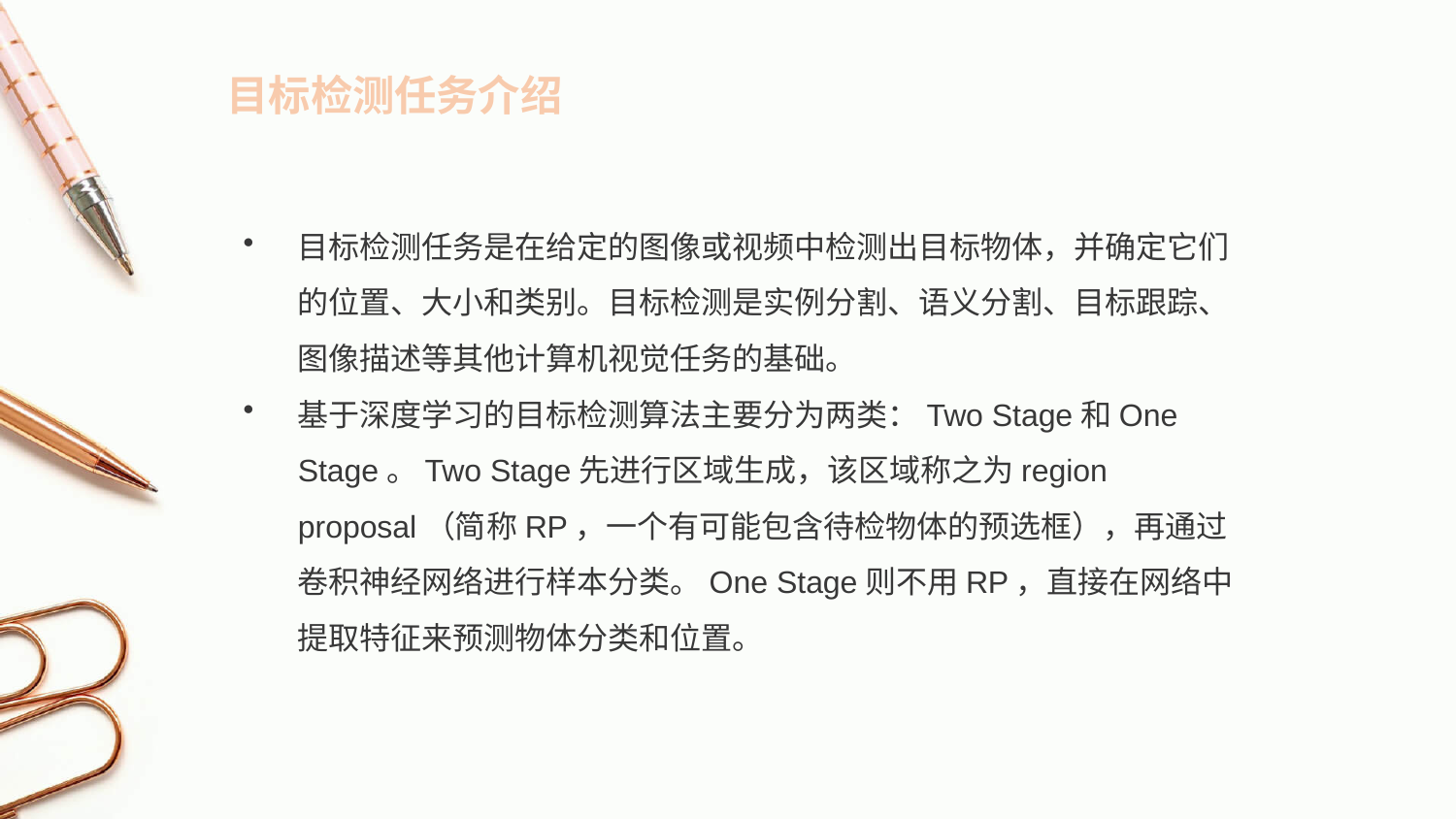

目标检测任务介绍
目标检测任务是在给定的图像或视频中检测出目标物体，并确定它们的位置、大小和类别。目标检测是实例分割、语义分割、目标跟踪、图像描述等其他计算机视觉任务的基础。
基于深度学习的目标检测算法主要分为两类：Two Stage和One Stage。Two Stage先进行区域生成，该区域称之为region proposal（简称RP，一个有可能包含待检物体的预选框），再通过卷积神经网络进行样本分类。One Stage则不用RP，直接在网络中提取特征来预测物体分类和位置。